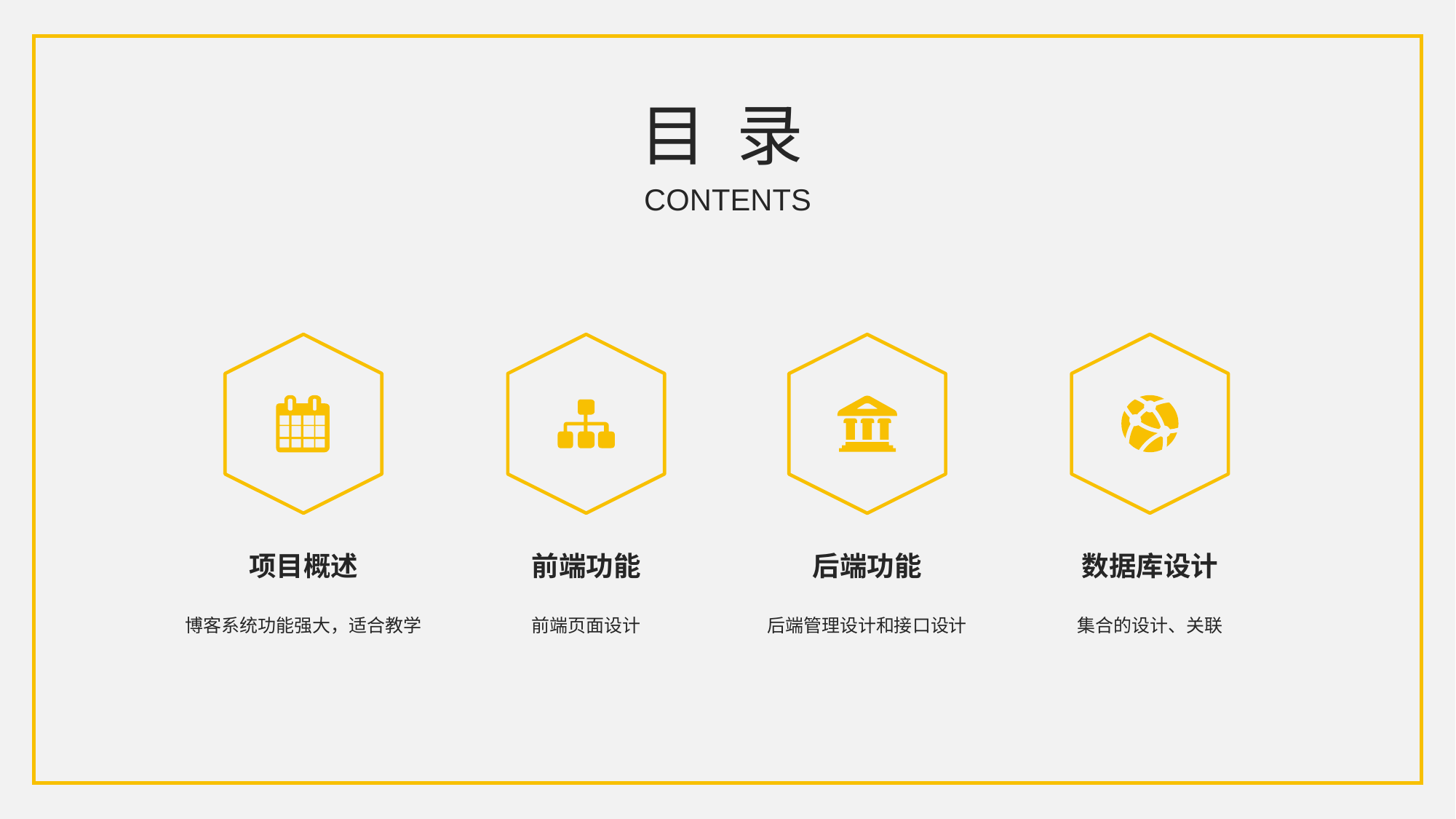

目  录
CONTENTS

项目概述
前端功能
后端功能
数据库设计
博客系统功能强大，适合教学
前端页面设计
后端管理设计和接口设计
集合的设计、关联